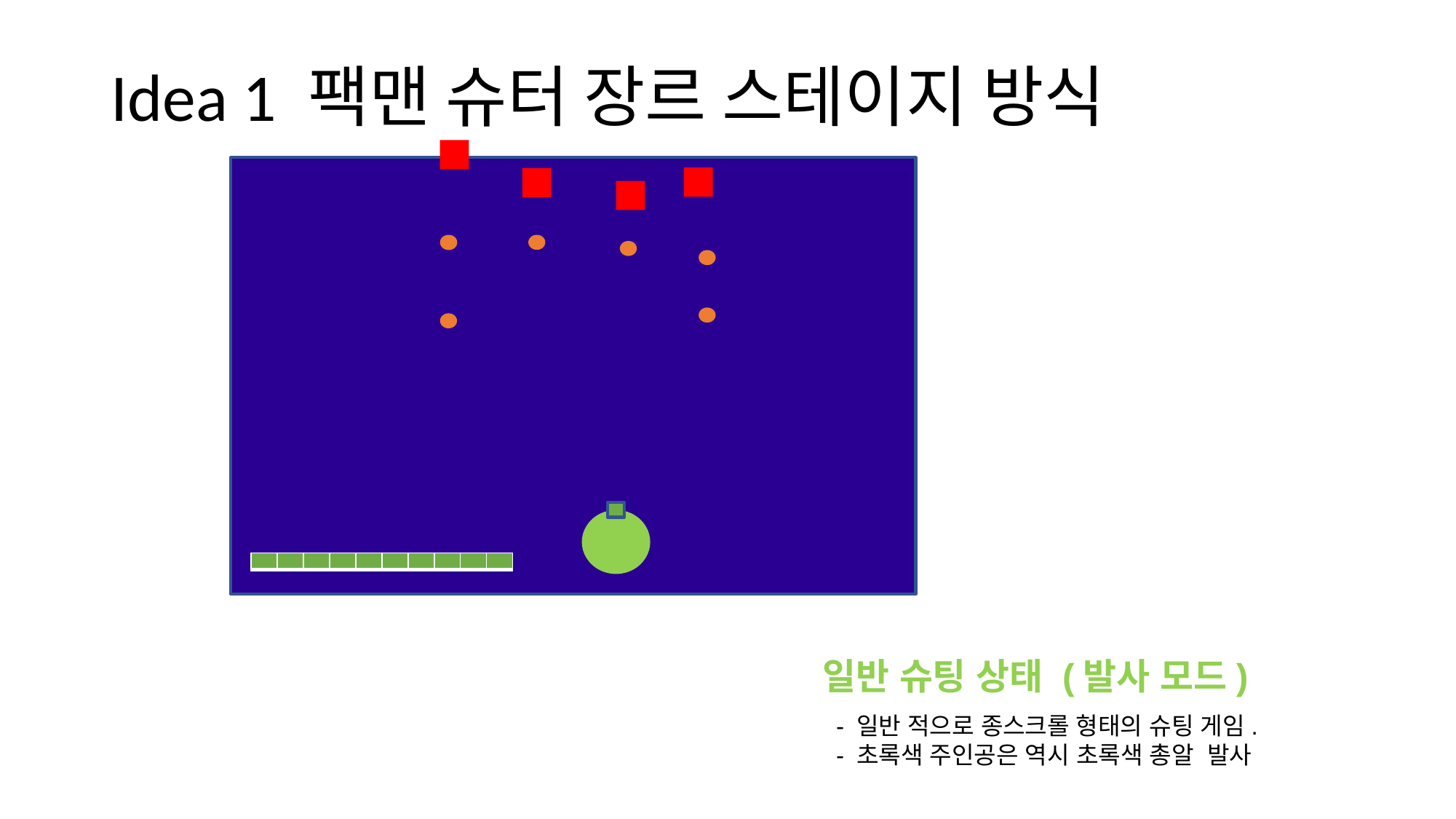

Idea 1 팩맨 슈터 장르 스테이지 방식

|  |  |  |  |  |  |  |  |  |  |
| --- | --- | --- | --- | --- | --- | --- | --- | --- | --- |
일반 슈팅 상태 (발사 모드)
- 일반 적으로 종스크롤 형태의 슈팅 게임.
- 초록색 주인공은 역시 초록색 총알  발사